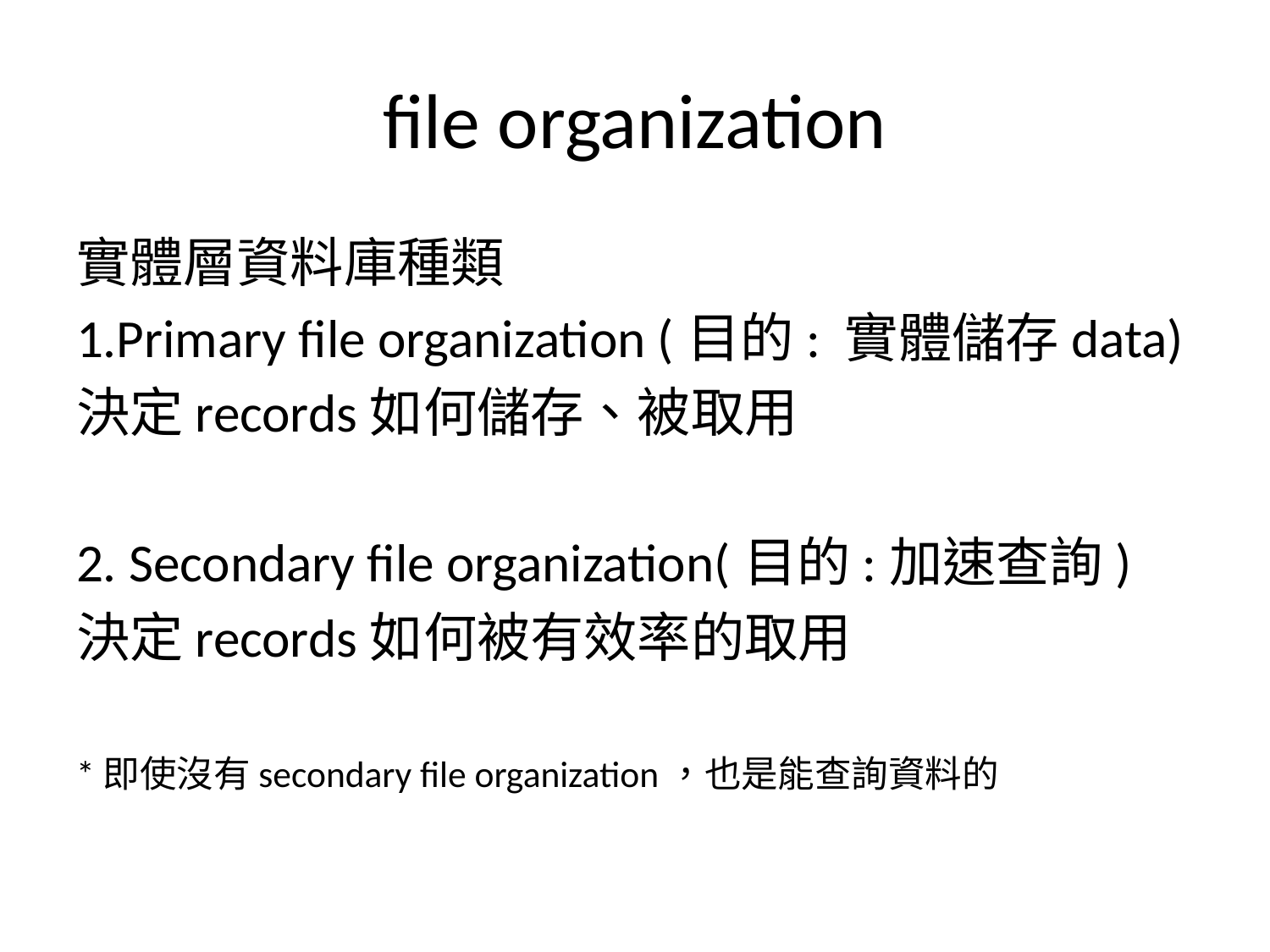

# file organization
實體層資料庫種類
1.Primary file organization (目的: 實體儲存data)
決定records如何儲存、被取用

2. Secondary file organization(目的:加速查詢)
決定records如何被有效率的取用

*即使沒有secondary file organization，也是能查詢資料的